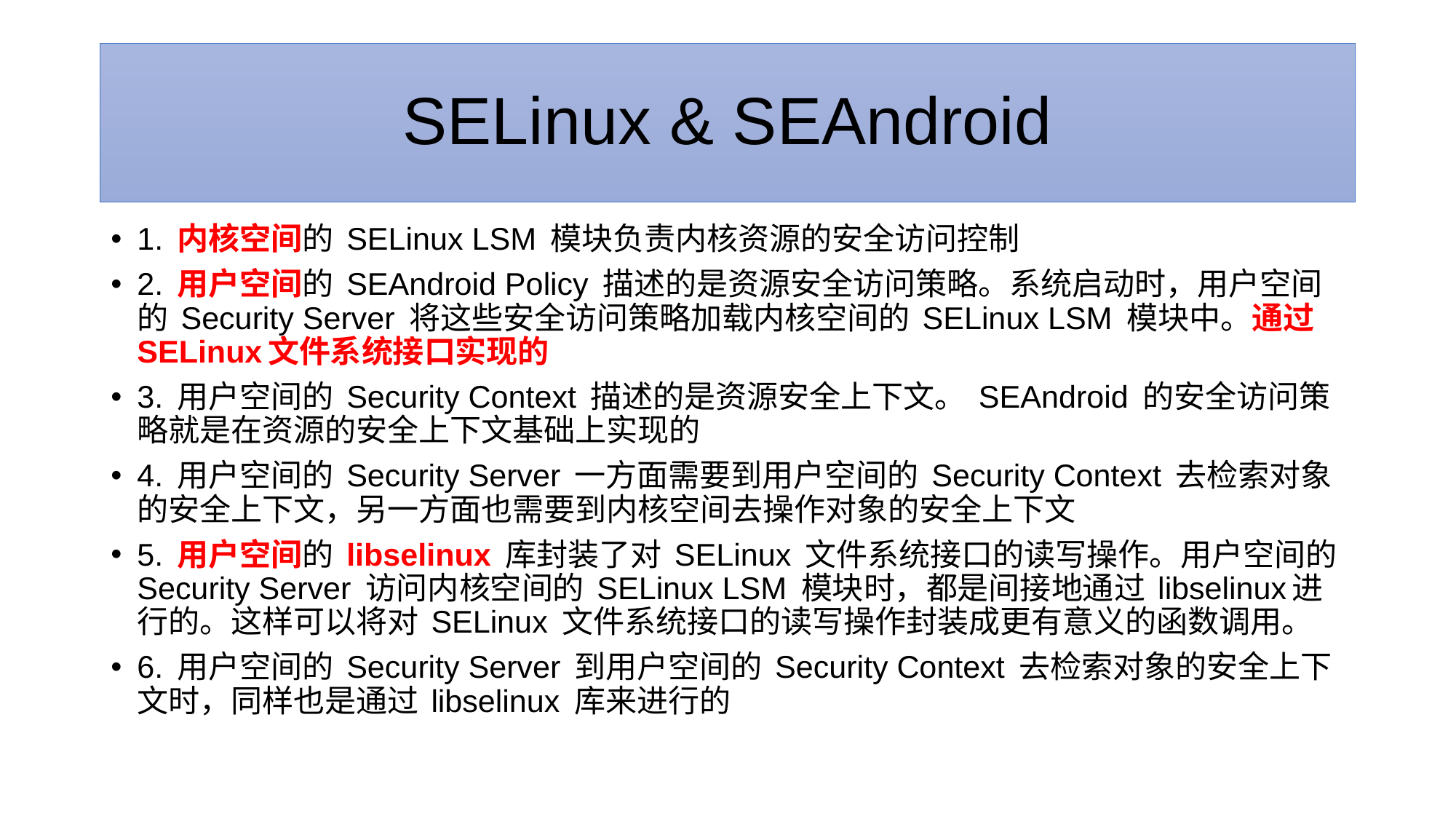

# SELinux & SEAndroid
1. 内核空间的 SELinux LSM 模块负责内核资源的安全访问控制
2. 用户空间的 SEAndroid Policy 描述的是资源安全访问策略。系统启动时，用户空间的 Security Server 将这些安全访问策略加载内核空间的 SELinux LSM 模块中。通过SELinux文件系统接口实现的
3. 用户空间的 Security Context 描述的是资源安全上下文。 SEAndroid 的安全访问策略就是在资源的安全上下文基础上实现的
4. 用户空间的 Security Server 一方面需要到用户空间的 Security Context 去检索对象的安全上下文，另一方面也需要到内核空间去操作对象的安全上下文
5. 用户空间的 libselinux 库封装了对 SELinux 文件系统接口的读写操作。用户空间的 Security Server 访问内核空间的 SELinux LSM 模块时，都是间接地通过 libselinux进行的。这样可以将对 SELinux 文件系统接口的读写操作封装成更有意义的函数调用。
6. 用户空间的 Security Server 到用户空间的 Security Context 去检索对象的安全上下文时，同样也是通过 libselinux 库来进行的